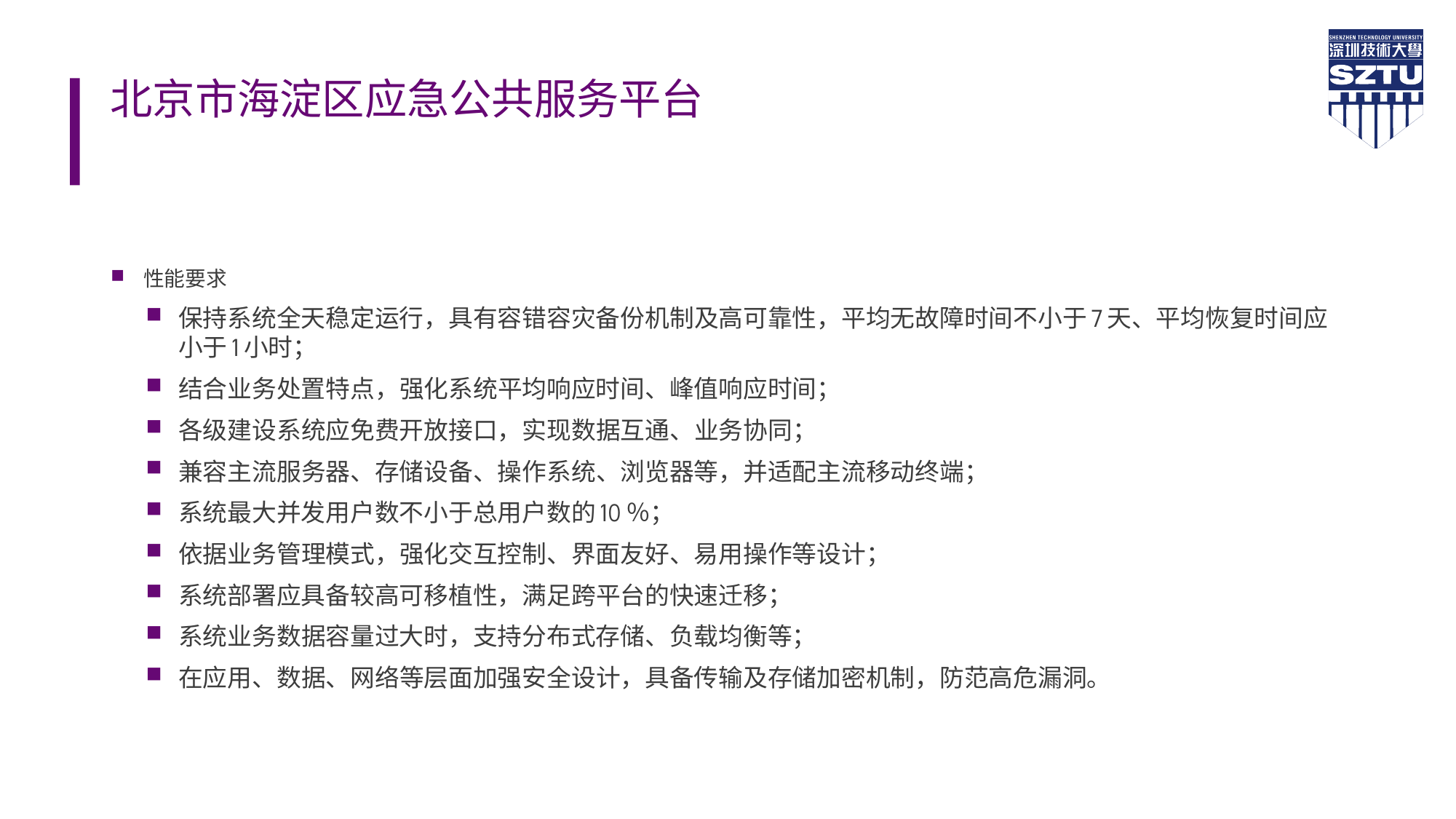

# 北京市海淀区应急公共服务平台
性能要求
保持系统全天稳定运行，具有容错容灾备份机制及高可靠性，平均无故障时间不小于7天、平均恢复时间应小于1小时；
结合业务处置特点，强化系统平均响应时间、峰值响应时间；
各级建设系统应免费开放接口，实现数据互通、业务协同；
兼容主流服务器、存储设备、操作系统、浏览器等，并适配主流移动终端；
系统最大并发用户数不小于总用户数的10％；
依据业务管理模式，强化交互控制、界面友好、易用操作等设计；
系统部署应具备较高可移植性，满足跨平台的快速迁移；
系统业务数据容量过大时，支持分布式存储、负载均衡等；
在应用、数据、网络等层面加强安全设计，具备传输及存储加密机制，防范高危漏洞。